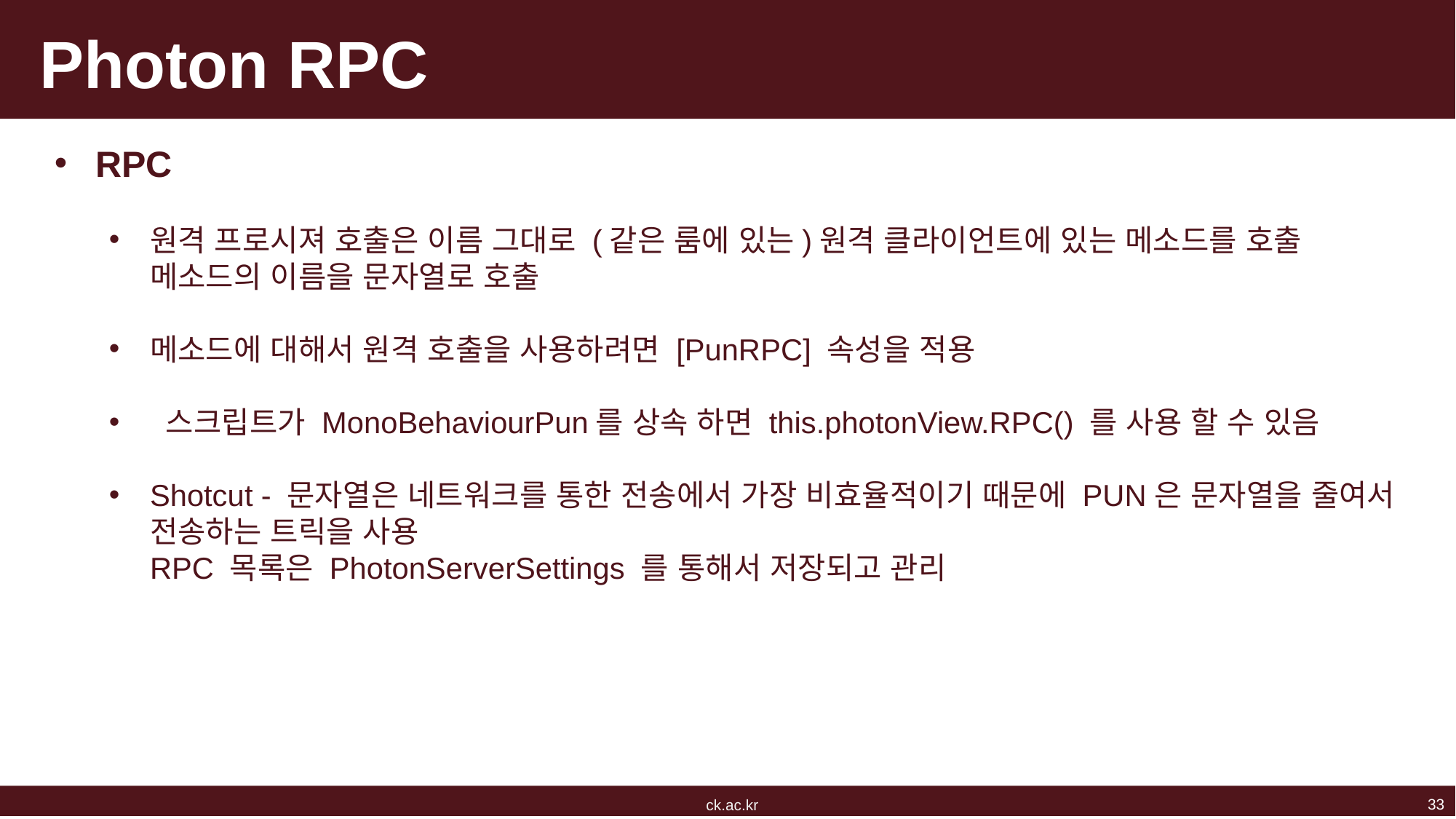

# Photon RPC
RPC

원격 프로시져 호출은 이름 그대로 (같은 룸에 있는)원격 클라이언트에 있는 메소드를 호출
메소드의 이름을 문자열로 호출

메소드에 대해서 원격 호출을 사용하려면 [PunRPC] 속성을 적용

 스크립트가 MonoBehaviourPun를 상속 하면 this.photonView.RPC() 를 사용 할 수 있음

Shotcut - 문자열은 네트워크를 통한 전송에서 가장 비효율적이기 때문에 PUN은 문자열을 줄여서 전송하는 트릭을 사용
RPC 목록은 PhotonServerSettings 를 통해서 저장되고 관리

33
ck.ac.kr